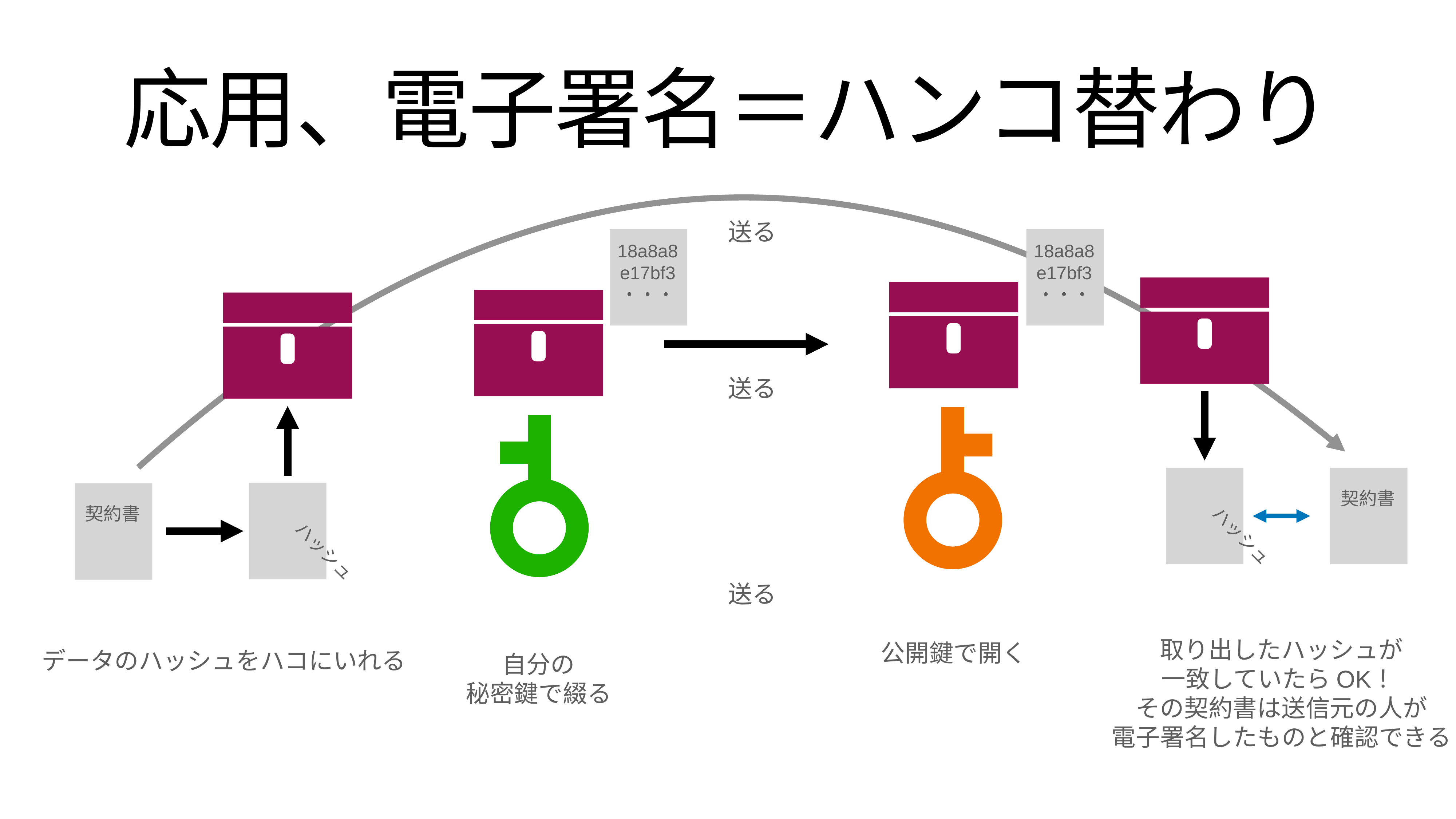

# 応用、電子署名＝ハンコ替わり

送る

18a8a8
e17bf3
・・・

18a8a8
e17bf3
・・・

送る

ハッシュ

契約書

ハッシュ

契約書

送る
取り出したハッシュが
一致していたらOK！
その契約書は送信元の人が
電子署名したものと確認できる
公開鍵で開く
データのハッシュをハコにいれる
自分の
秘密鍵で綴る